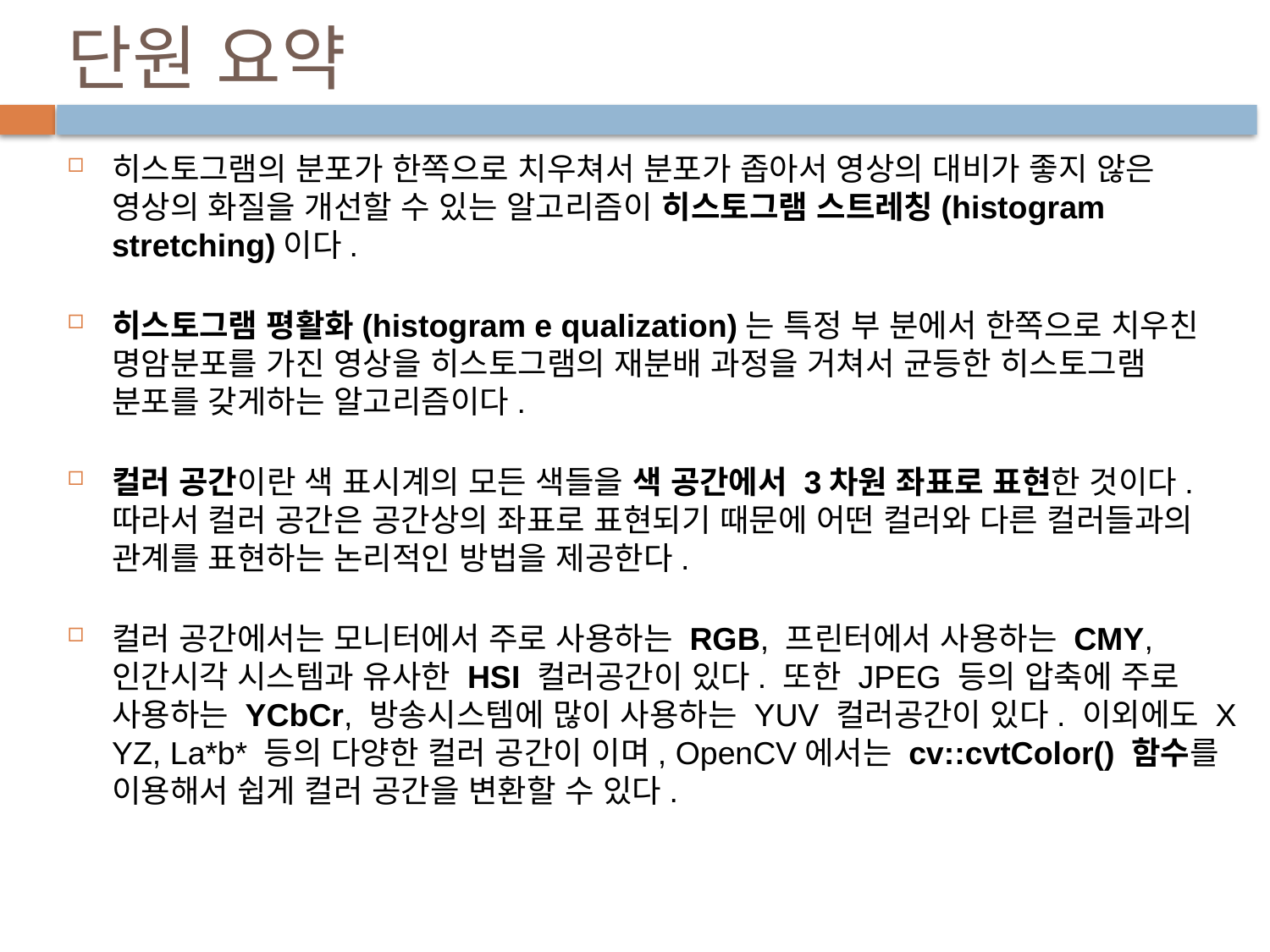

# 단원 요약
히스토그램의 분포가 한쪽으로 치우쳐서 분포가 좁아서 영상의 대비가 좋지 않은 영상의 화질을 개선할 수 있는 알고리즘이 히스토그램 스트레칭(histogram stretching)이다.
히스토그램 평활화(histogram e qualization)는 특정 부 분에서 한쪽으로 치우친 명암분포를 가진 영상을 히스토그램의 재분배 과정을 거쳐서 균등한 히스토그램 분포를 갖게하는 알고리즘이다.
컬러 공간이란 색 표시계의 모든 색들을 색 공간에서 3차원 좌표로 표현한 것이다. 따라서 컬러 공간은 공간상의 좌표로 표현되기 때문에 어떤 컬러와 다른 컬러들과의 관계를 표현하는 논리적인 방법을 제공한다.
컬러 공간에서는 모니터에서 주로 사용하는 RGB, 프린터에서 사용하는 CMY, 인간시각 시스템과 유사한 HSI 컬러공간이 있다. 또한 JPEG 등의 압축에 주로 사용하는 YCbCr, 방송시스템에 많이 사용하는 YUV 컬러공간이 있다. 이외에도 X YZ, La*b* 등의 다양한 컬러 공간이 이며, OpenCV에서는 cv::cvtColor() 함수를 이용해서 쉽게 컬러 공간을 변환할 수 있다.